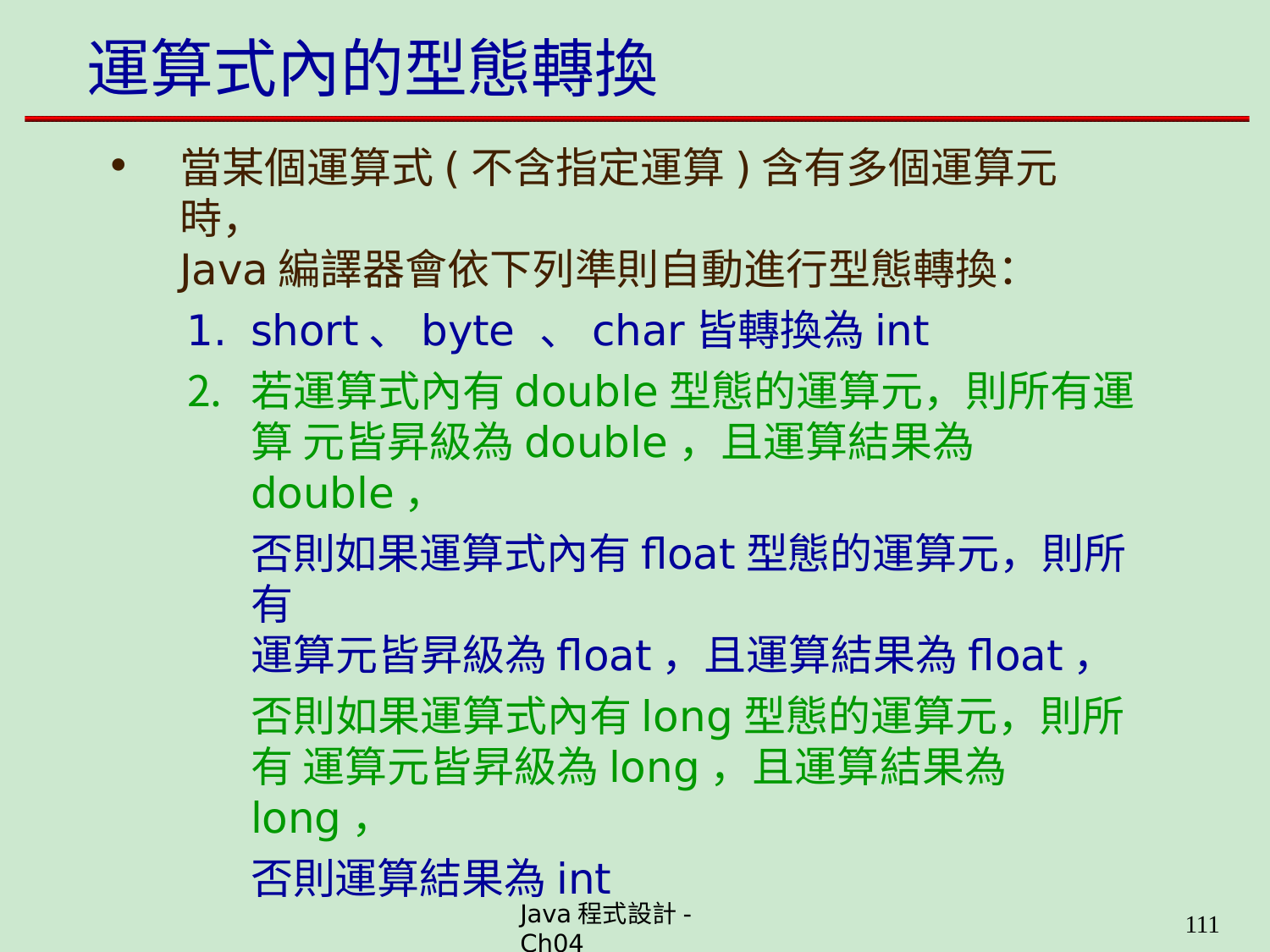

# 運算式內的型態轉換
當某個運算式(不含指定運算)含有多個運算元時，
Java編譯器會依下列準則自動進行型態轉換：
short、byte 、char皆轉換為int
若運算式內有double型態的運算元，則所有運算 元皆昇級為double，且運算結果為double，
否則如果運算式內有float型態的運算元，則所有
運算元皆昇級為float，且運算結果為float，
否則如果運算式內有long型態的運算元，則所有 運算元皆昇級為long，且運算結果為long，
否則運算結果為int
Java程式設計-Ch04
111